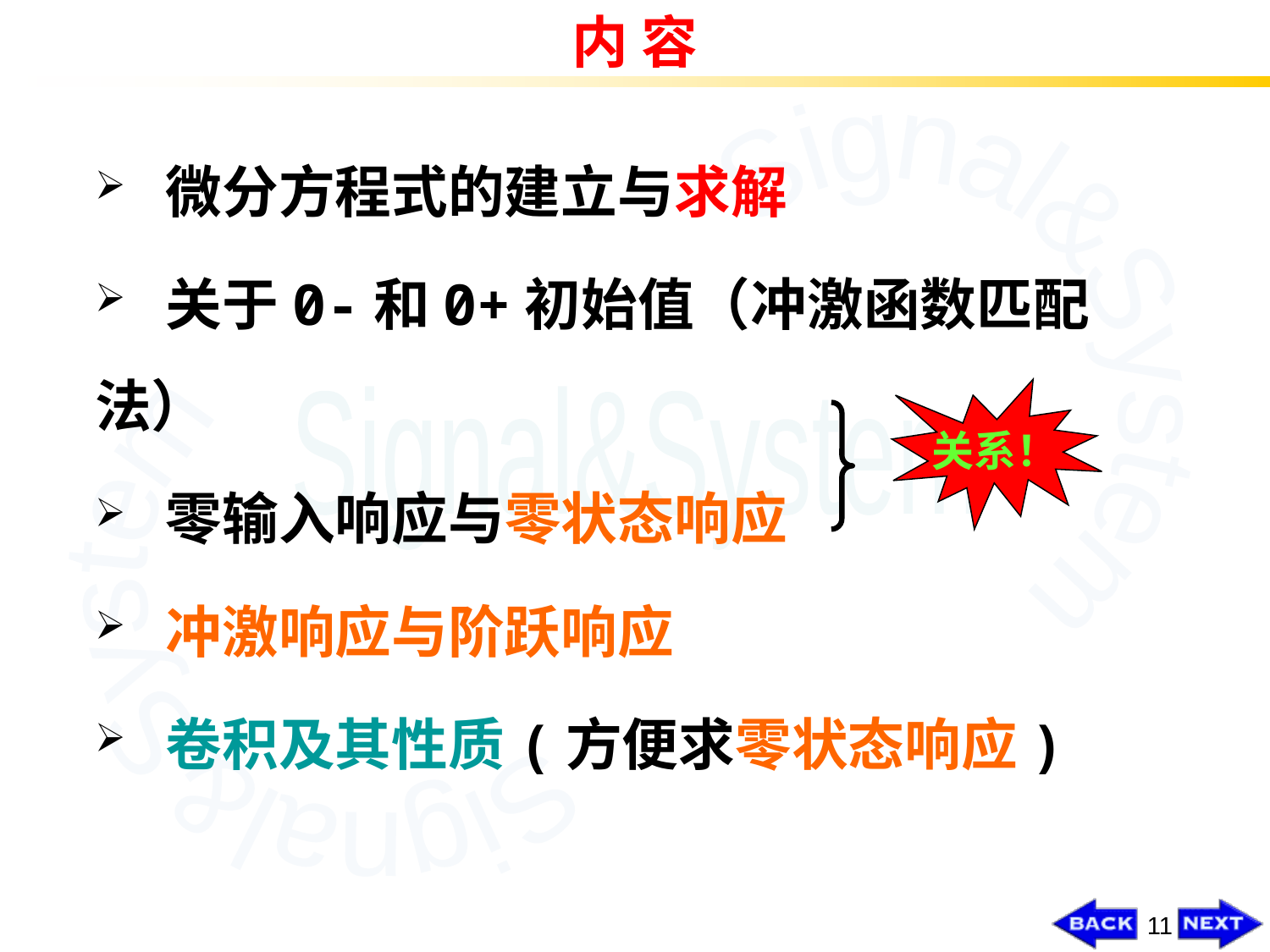

内 容
  微分方程式的建立与求解
  关于0-和0+初始值（冲激函数匹配法）
  零输入响应与零状态响应
  冲激响应与阶跃响应
  卷积及其性质(方便求零状态响应)
关系！

11